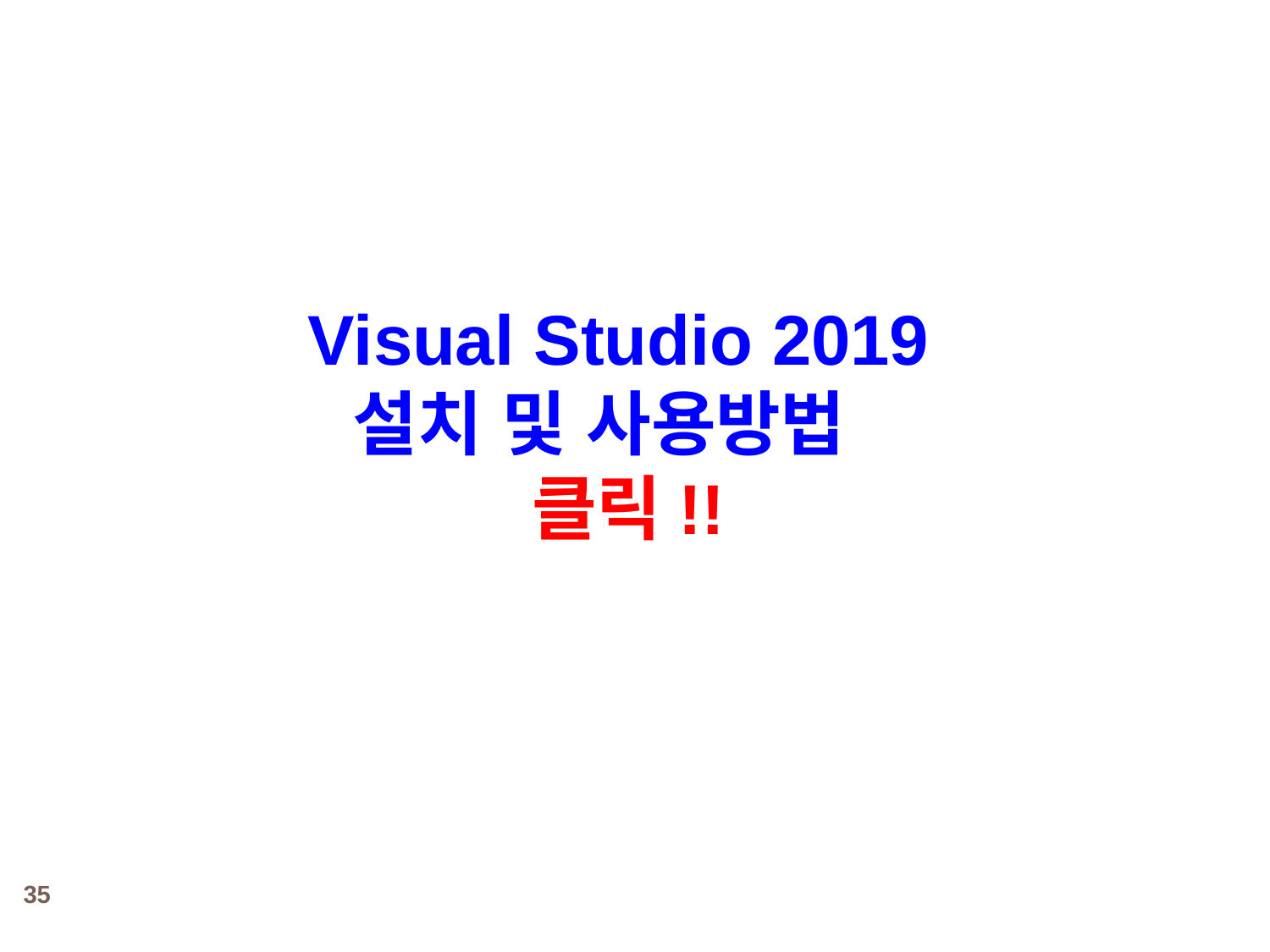

Visual Studio 2019
설치 및 사용방법
클릭!!
35